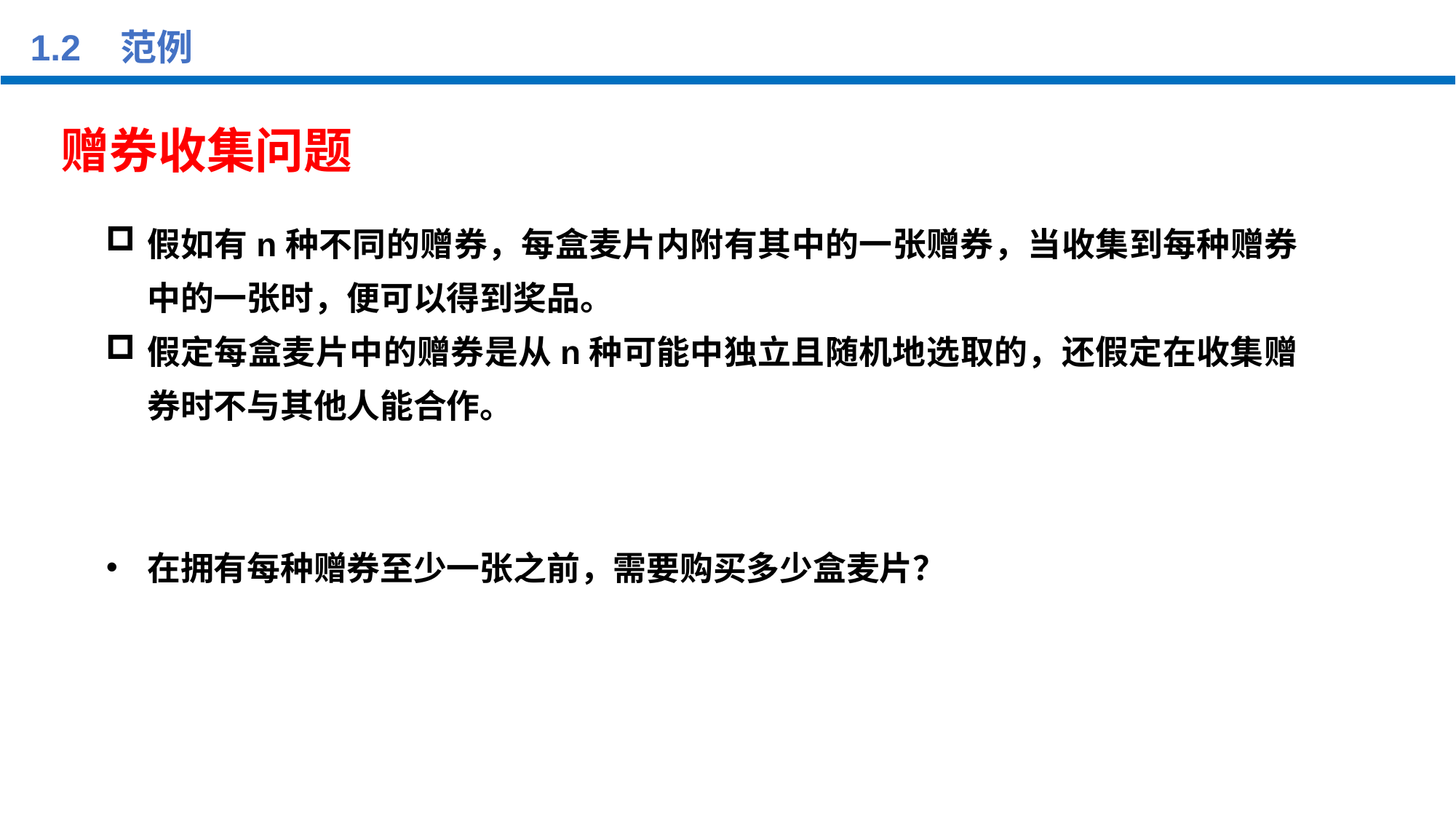

1.2   范例

赠券收集问题
假如有n种不同的赠券，每盒麦片内附有其中的一张赠券，当收集到每种赠券中的一张时，便可以得到奖品。
假定每盒麦片中的赠券是从n种可能中独立且随机地选取的，还假定在收集赠券时不与其他人能合作。

在拥有每种赠券至少一张之前，需要购买多少盒麦片？